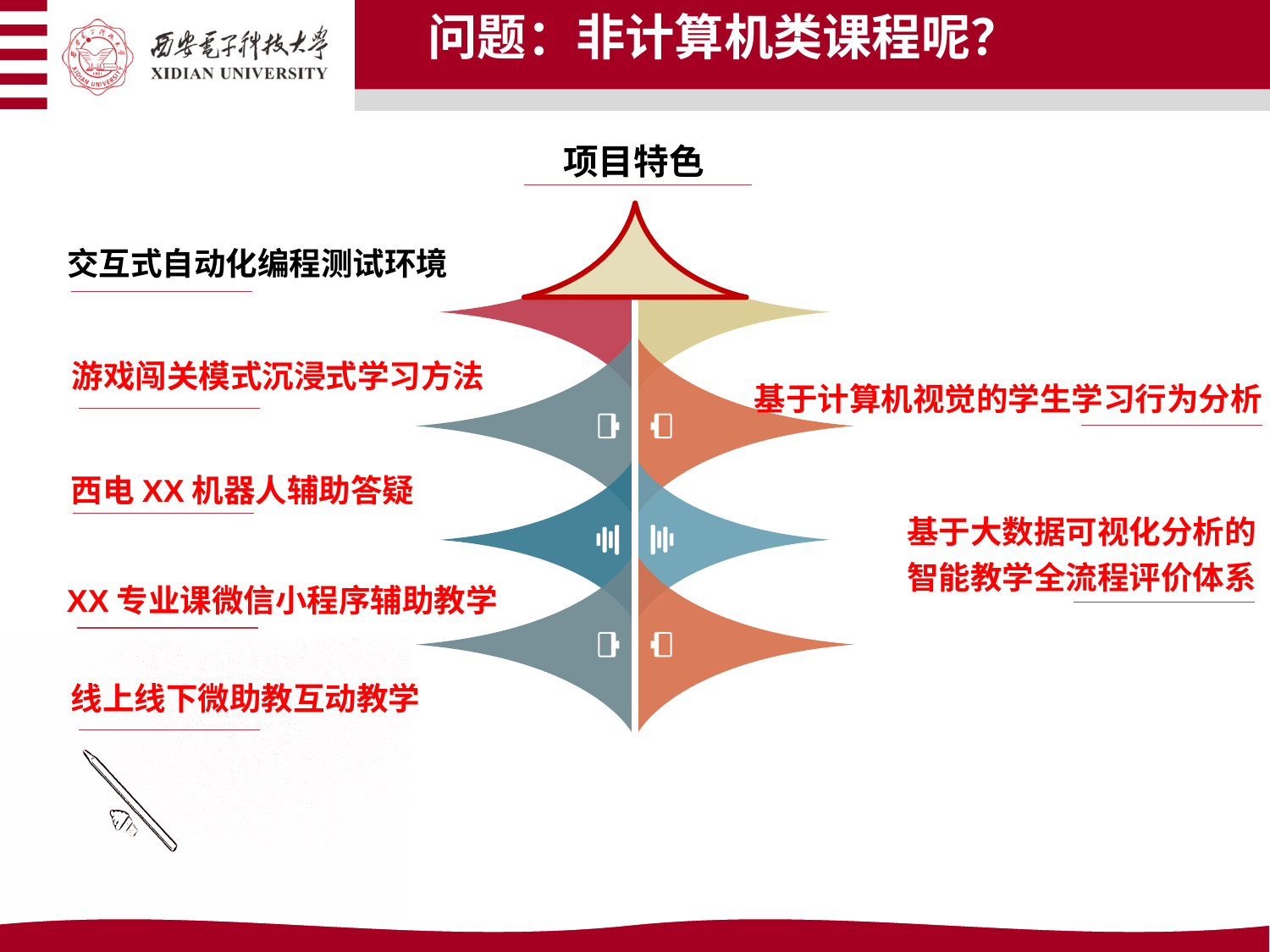

问题：非计算机类课程呢？
项目特色

交互式自动化编程测试环境
游戏闯关模式沉浸式学习方法
基于计算机视觉的学生学习行为分析
西电XX机器人辅助答疑
基于大数据可视化分析的
智能教学全流程评价体系
XX专业课微信小程序辅助教学
线上线下微助教互动教学